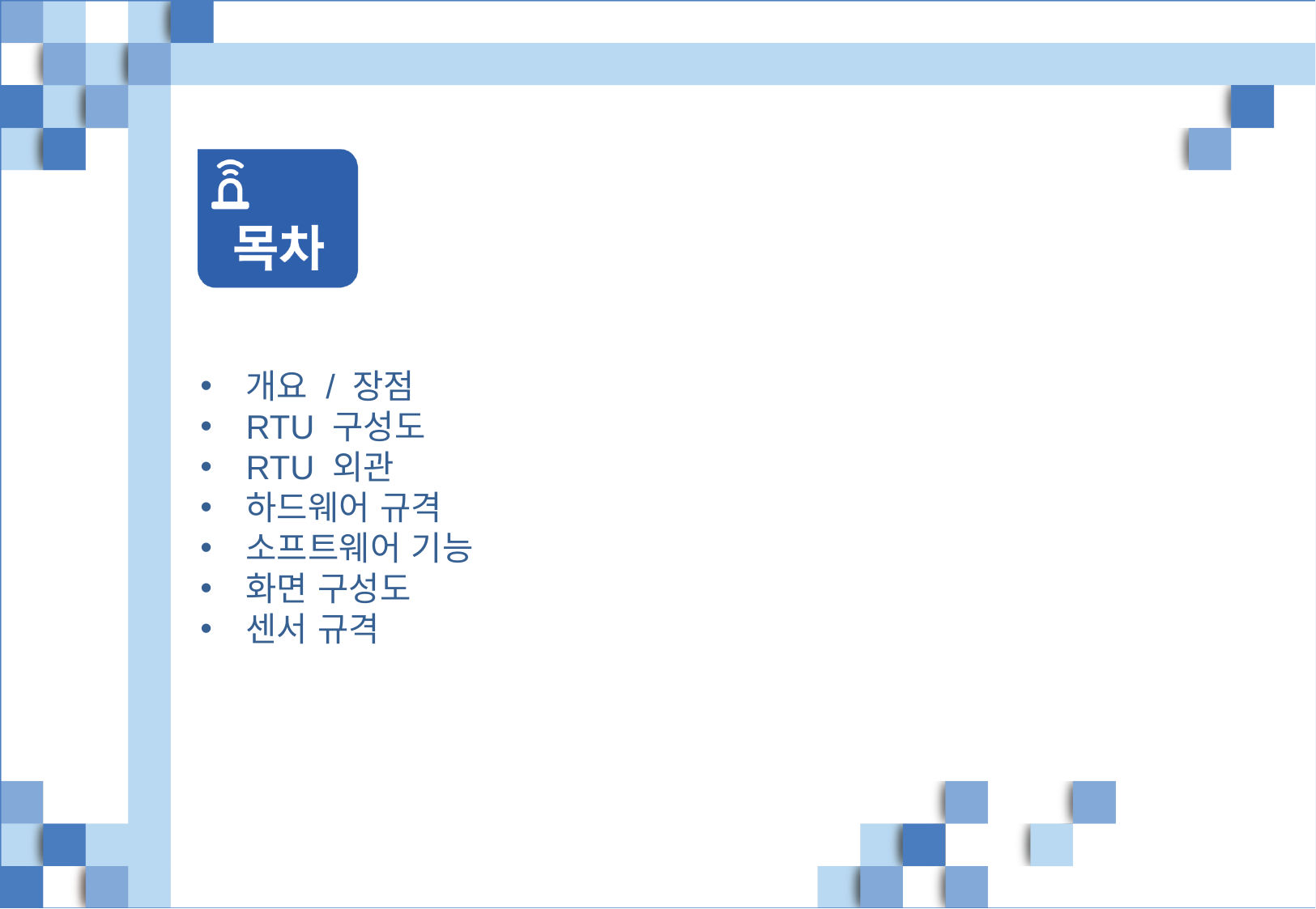

RTU 소개자료
개요 / 장점
RTU 구성도
RTU 외관
하드웨어 규격
소프트웨어 기능
화면 구성도
센서 규격
<2>